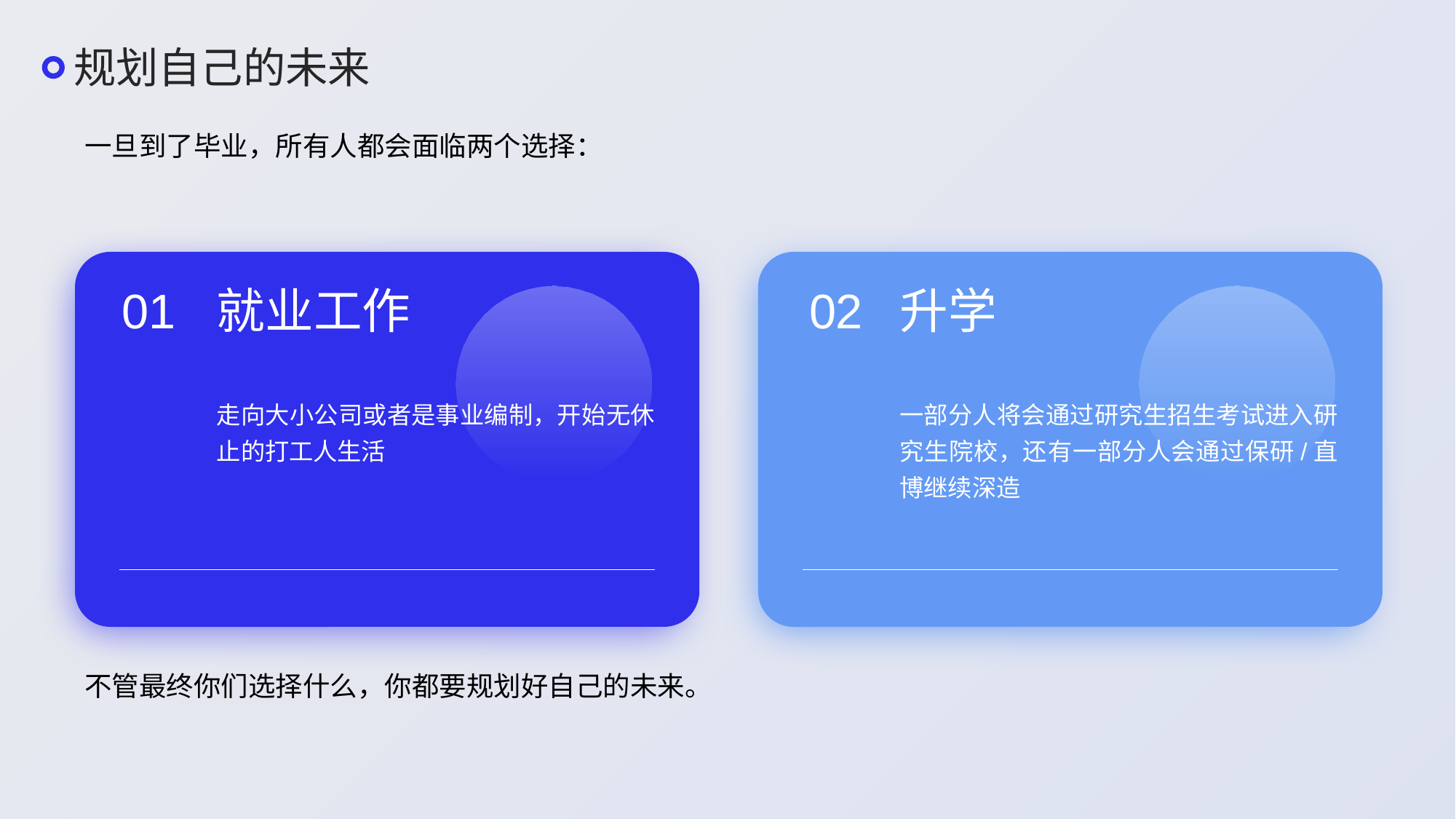

规划自己的未来

一旦到了毕业，所有人都会面临两个选择：

01
就业工作
走向大小公司或者是事业编制，开始无休止的打工人生活
02
升学
一部分人将会通过研究生招生考试进入研究生院校，还有一部分人会通过保研/直博继续深造

不管最终你们选择什么，你都要规划好自己的未来。